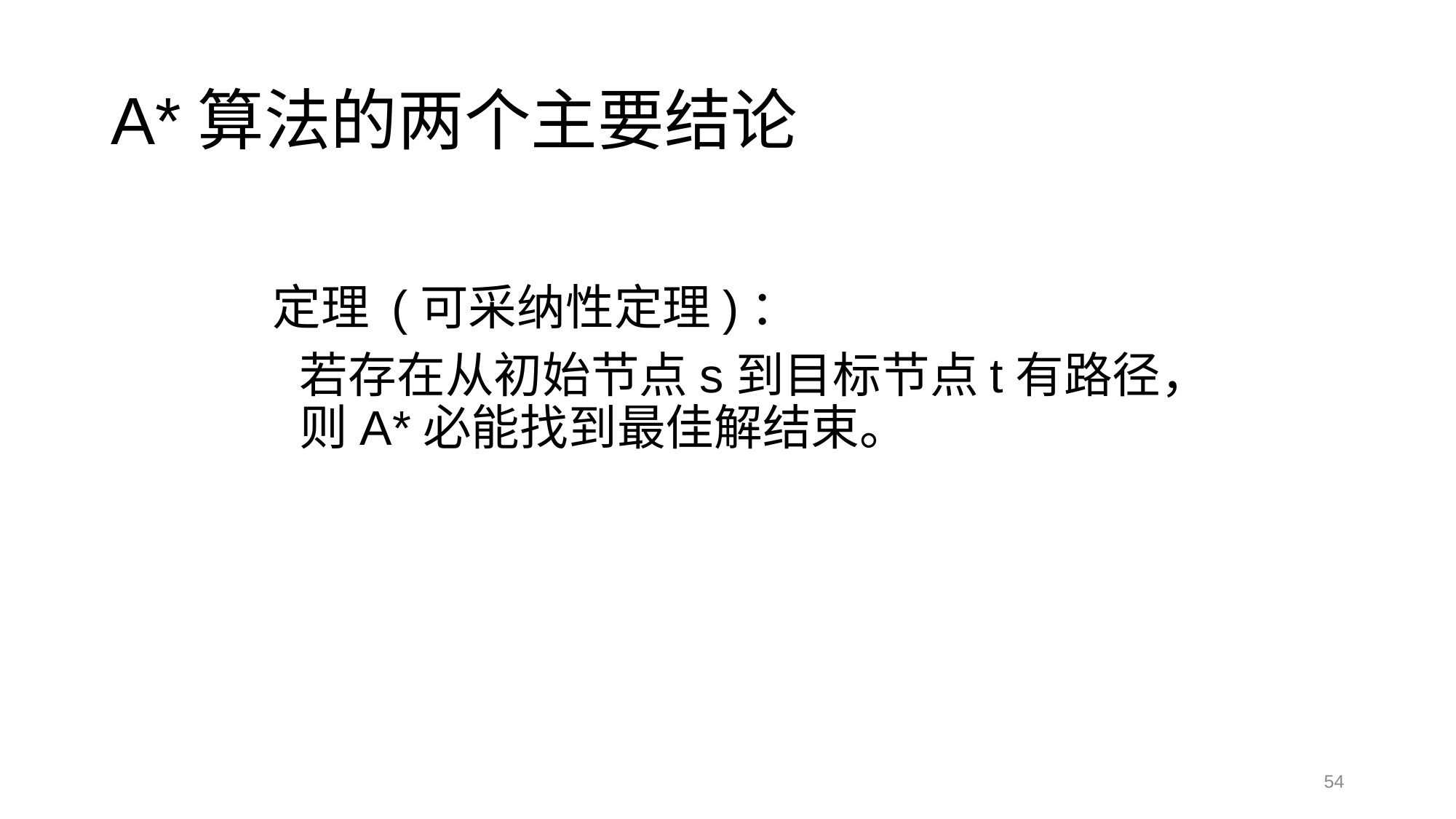

# A*算法的两个主要结论

定理 (可采纳性定理)：
	若存在从初始节点s到目标节点t有路径，则A*必能找到最佳解结束。

54